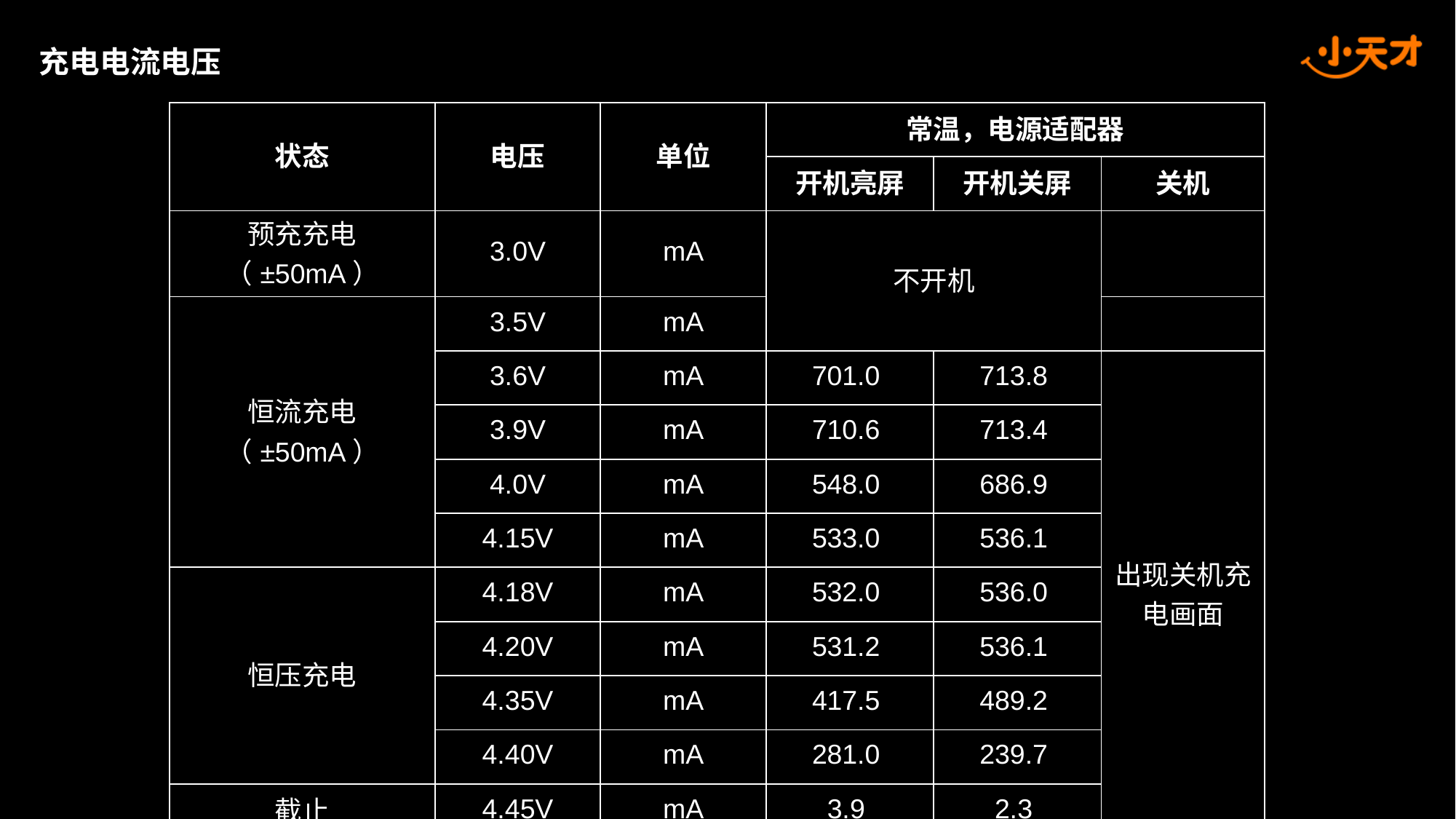

充电电流电压
| 状态 | 电压 | 单位 | 常温，电源适配器 |  |  |
| --- | --- | --- | --- | --- | --- |
|  |  |  | 开机亮屏 | 开机关屏 | 关机 |
| 预充充电（±50mA） | 3.0V | mA | 不开机 |  |  |
| 恒流充电（±50mA） | 3.5V | mA |  |  |  |
|  | 3.6V | mA | 701.0 | 713.8 | 出现关机充电画面 |
|  | 3.9V | mA | 710.6 | 713.4 |  |
|  | 4.0V | mA | 548.0 | 686.9 |  |
|  | 4.15V | mA | 533.0 | 536.1 |  |
| 恒压充电 | 4.18V | mA | 532.0 | 536.0 |  |
|  | 4.20V | mA | 531.2 | 536.1 |  |
|  | 4.35V | mA | 417.5 | 489.2 |  |
|  | 4.40V | mA | 281.0 | 239.7 |  |
| 截止 | 4.45V | mA | 3.9 | 2.3 |  |